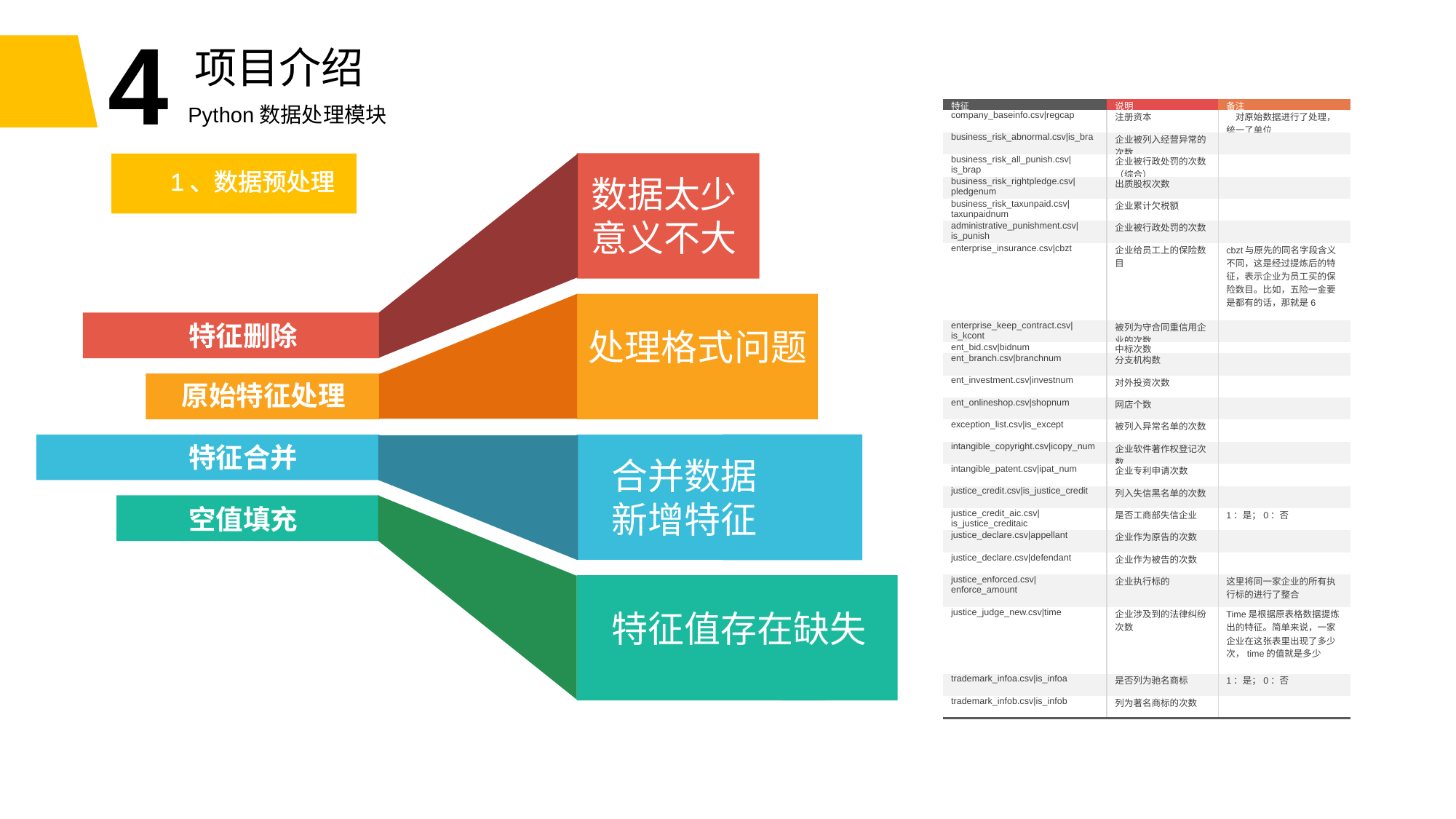

4

项目介绍
Python数据处理模块
| 特征 | 说明 | 备注 |
| --- | --- | --- |
| company\_baseinfo.csv|regcap | 注册资本 | 对原始数据进行了处理，统一了单位 |
| business\_risk\_abnormal.csv|is\_bra | 企业被列入经营异常的次数 |  |
| business\_risk\_all\_punish.csv|is\_brap | 企业被行政处罚的次数（综合） |  |
| business\_risk\_rightpledge.csv|pledgenum | 出质股权次数 |  |
| business\_risk\_taxunpaid.csv|taxunpaidnum | 企业累计欠税额 |  |
| administrative\_punishment.csv|is\_punish | 企业被行政处罚的次数 |  |
| enterprise\_insurance.csv|cbzt | 企业给员工上的保险数目 | cbzt与原先的同名字段含义不同，这是经过提炼后的特征，表示企业为员工买的保险数目。比如，五险一金要是都有的话，那就是6 |
| enterprise\_keep\_contract.csv|is\_kcont | 被列为守合同重信用企业的次数 |  |
| ent\_bid.csv|bidnum | 中标次数 |  |
| ent\_branch.csv|branchnum | 分支机构数 |  |
| ent\_investment.csv|investnum | 对外投资次数 |  |
| ent\_onlineshop.csv|shopnum | 网店个数 |  |
| exception\_list.csv|is\_except | 被列入异常名单的次数 |  |
| intangible\_copyright.csv|icopy\_num | 企业软件著作权登记次数 |  |
| intangible\_patent.csv|ipat\_num | 企业专利申请次数 |  |
| justice\_credit.csv|is\_justice\_credit | 列入失信黑名单的次数 |  |
| justice\_credit\_aic.csv|is\_justice\_creditaic | 是否工商部失信企业 | 1：是；0：否 |
| justice\_declare.csv|appellant | 企业作为原告的次数 |  |
| justice\_declare.csv|defendant | 企业作为被告的次数 |  |
| justice\_enforced.csv|enforce\_amount | 企业执行标的 | 这里将同一家企业的所有执行标的进行了整合 |
| justice\_judge\_new.csv|time | 企业涉及到的法律纠纷次数 | Time是根据原表格数据提炼出的特征。简单来说，一家企业在这张表里出现了多少次，time的值就是多少 |
| trademark\_infoa.csv|is\_infoa | 是否列为驰名商标 | 1：是；0：否 |
| trademark\_infob.csv|is\_infob | 列为著名商标的次数 |  |

特征删除
原始特征处理

特征合并

空值填充

1、数据预处理
数据太少
意义不大

处理格式问题
合并数据新增特征
特征值存在缺失
标题数字可以通过点击和重新输入更改。